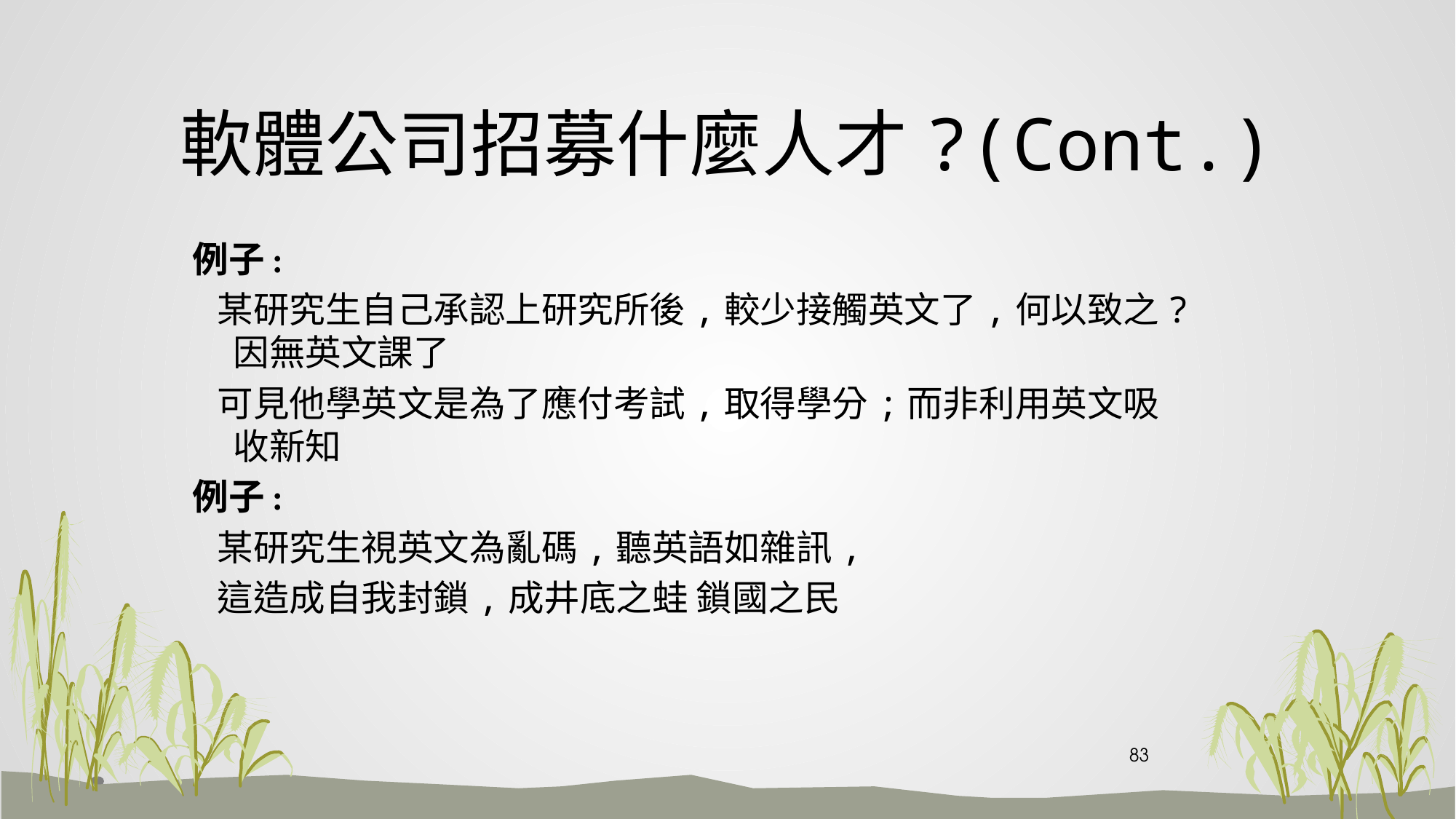

# 軟體公司招募什麼人才?(Cont.)
例子:
  某研究生自己承認上研究所後,較少接觸英文了,何以致之? 因無英文課了
  可見他學英文是為了應付考試,取得學分;而非利用英文吸收新知
例子:
  某研究生視英文為亂碼,聽英語如雜訊,
  這造成自我封鎖,成井底之蛙 鎖國之民
83